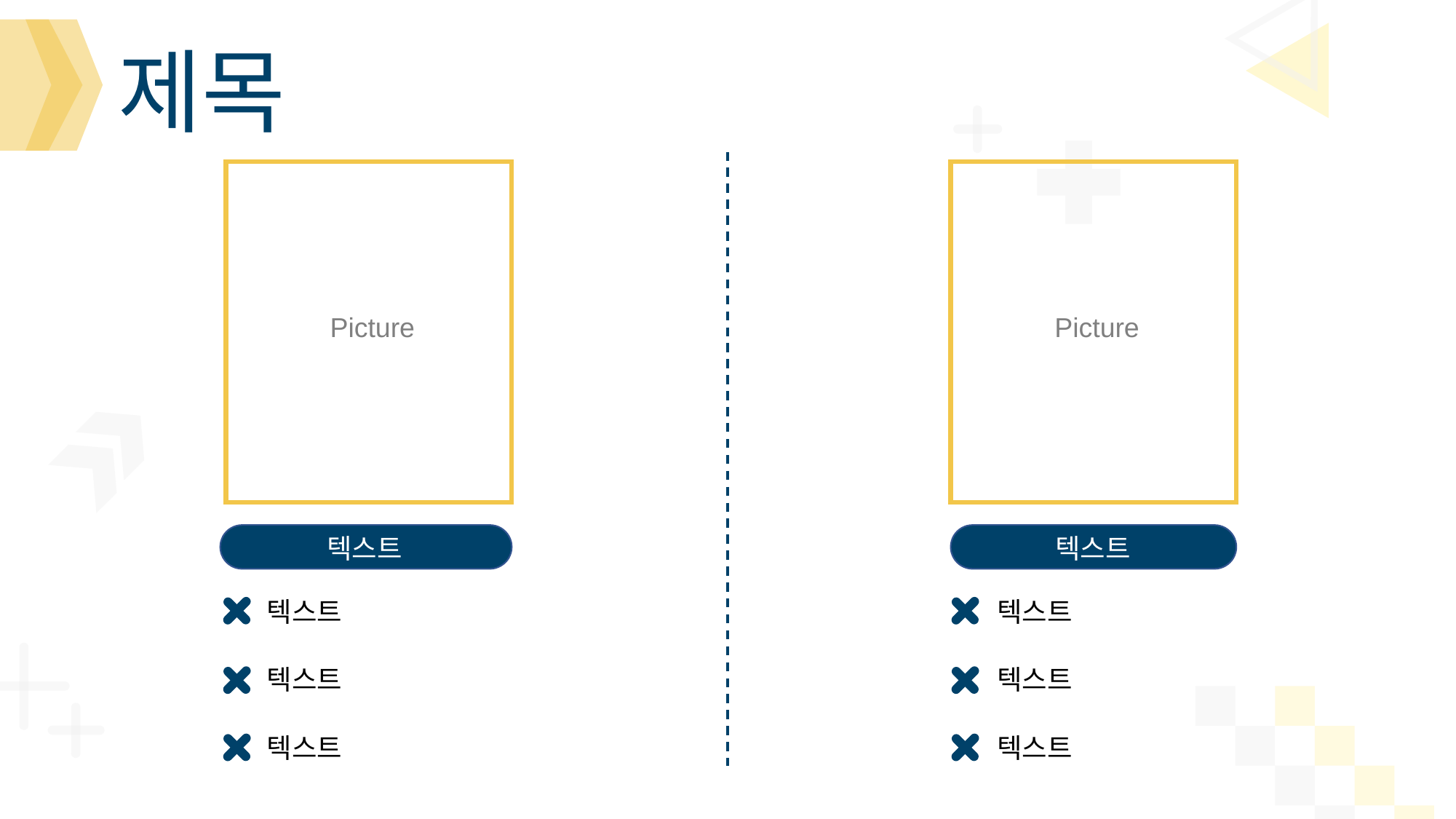

제목

Picture
Picture

텍스트
텍스트
텍스트
텍스트
텍스트
텍스트

텍스트
텍스트